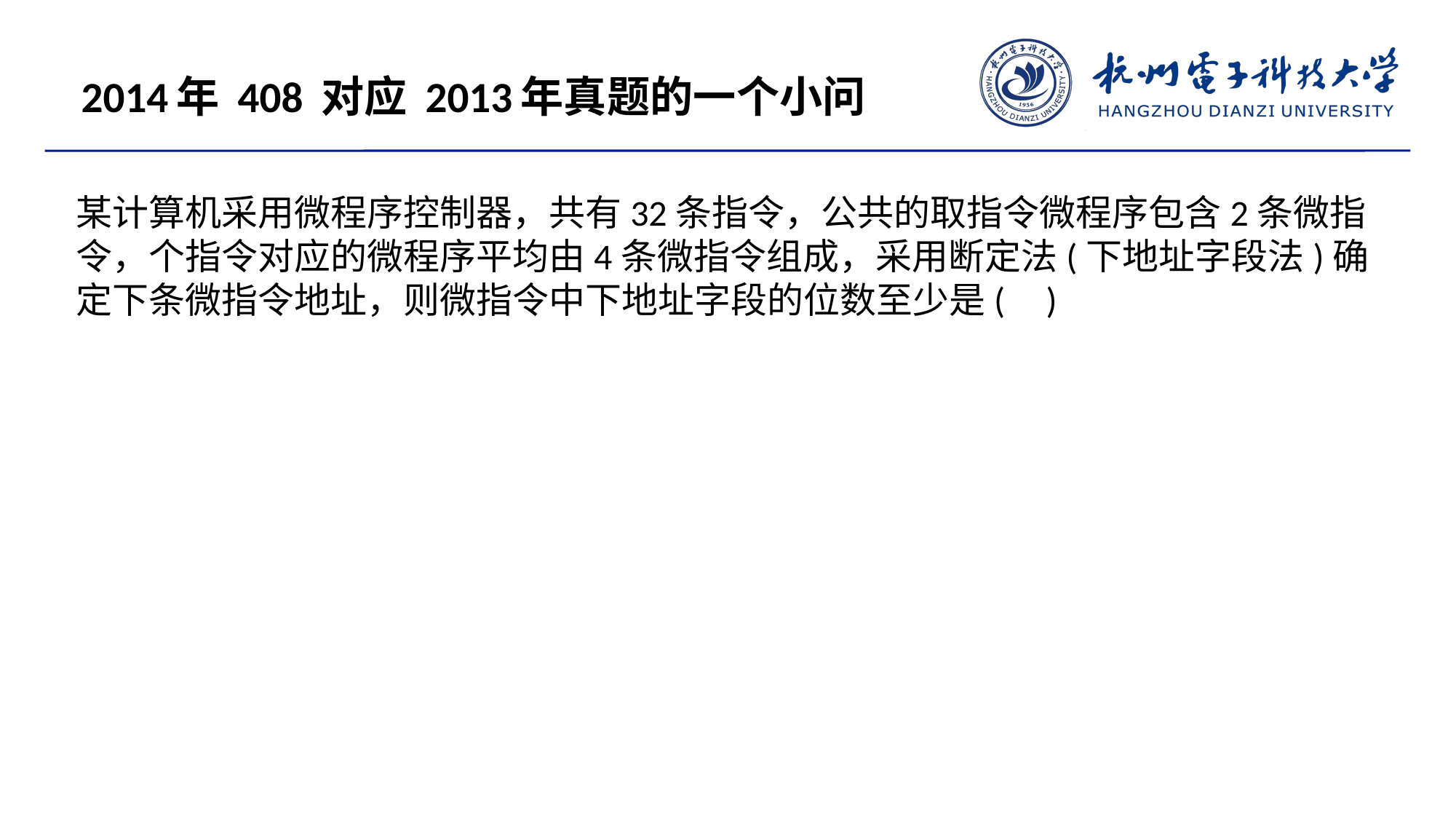

2014年 408 对应 2013年真题的一个小问
某计算机采用微程序控制器，共有32条指令，公共的取指令微程序包含2条微指令，个指令对应的微程序平均由4条微指令组成，采用断定法(下地址字段法)确定下条微指令地址，则微指令中下地址字段的位数至少是(     )